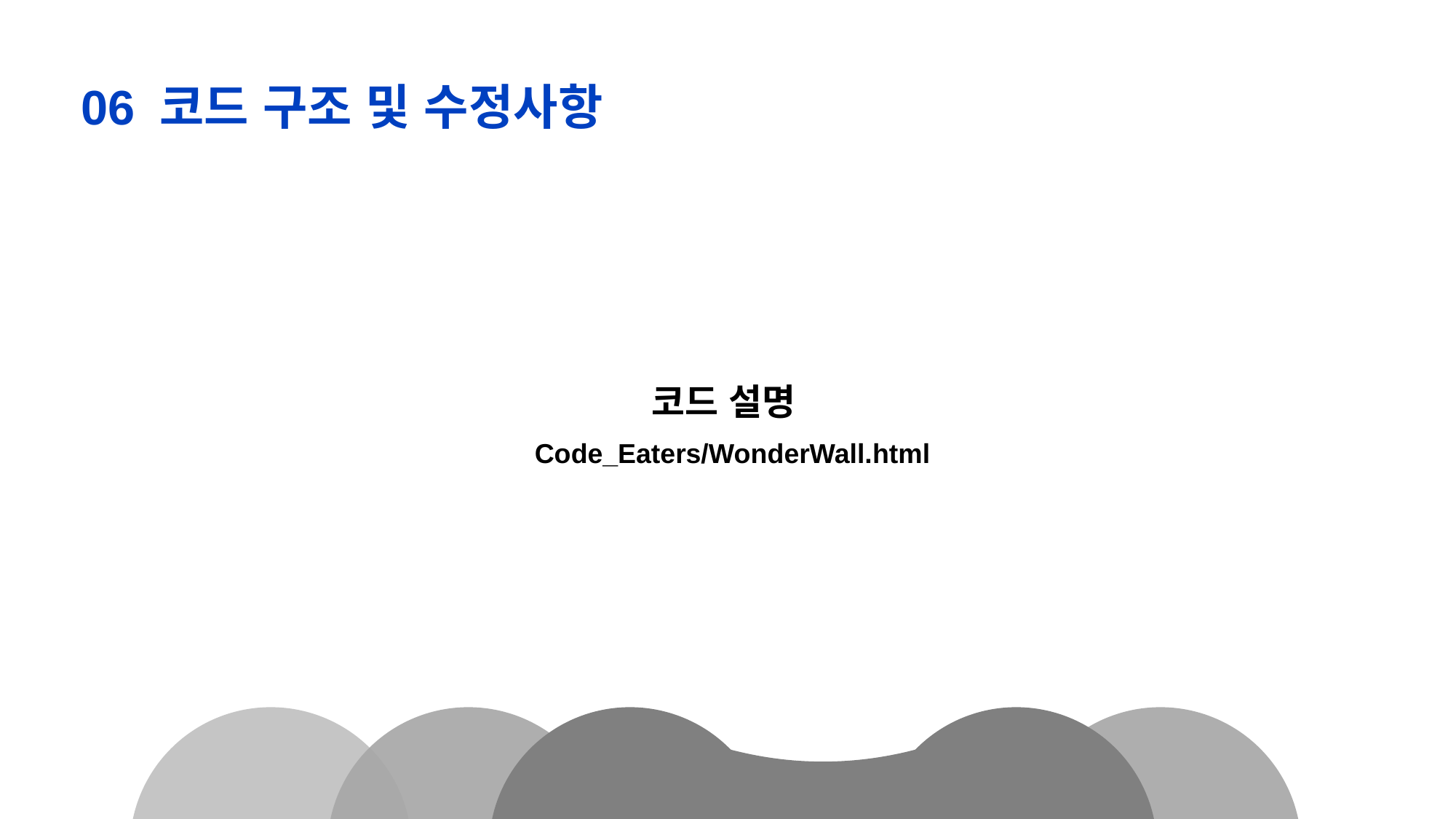

06 코드 구조 및 수정사항
코드 설명
Code_Eaters/WonderWall.html